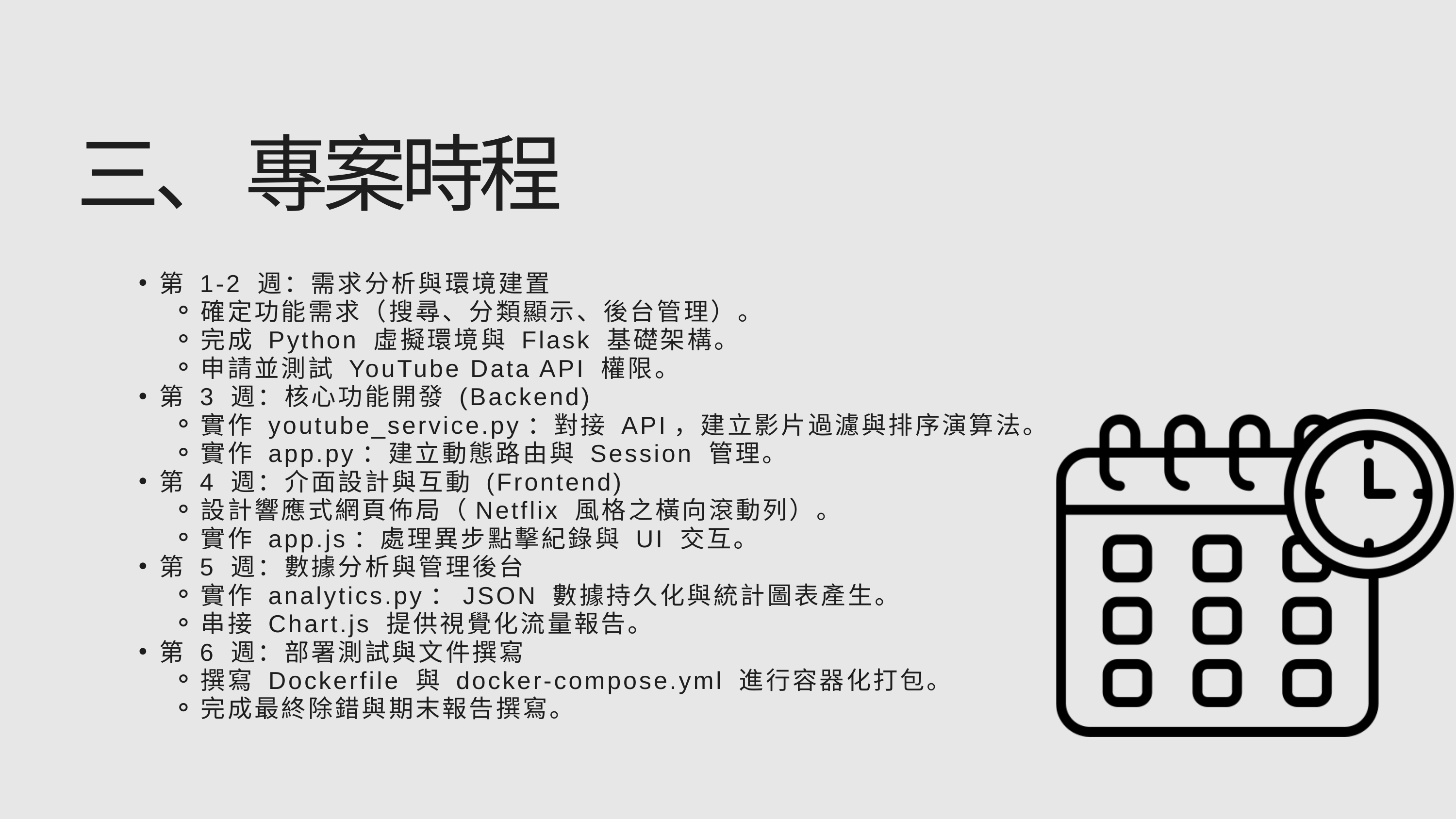

三、 專案時程

第 1-2 週：需求分析與環境建置
確定功能需求（搜尋、分類顯示、後台管理）。
完成 Python 虛擬環境與 Flask 基礎架構。
申請並測試 YouTube Data API 權限。
第 3 週：核心功能開發 (Backend)
實作 youtube_service.py：對接 API，建立影片過濾與排序演算法。
實作 app.py：建立動態路由與 Session 管理。
第 4 週：介面設計與互動 (Frontend)
設計響應式網頁佈局（Netflix 風格之橫向滾動列）。
實作 app.js：處理異步點擊紀錄與 UI 交互。
第 5 週：數據分析與管理後台
實作 analytics.py：JSON 數據持久化與統計圖表產生。
串接 Chart.js 提供視覺化流量報告。
第 6 週：部署測試與文件撰寫
撰寫 Dockerfile 與 docker-compose.yml 進行容器化打包。
完成最終除錯與期末報告撰寫。